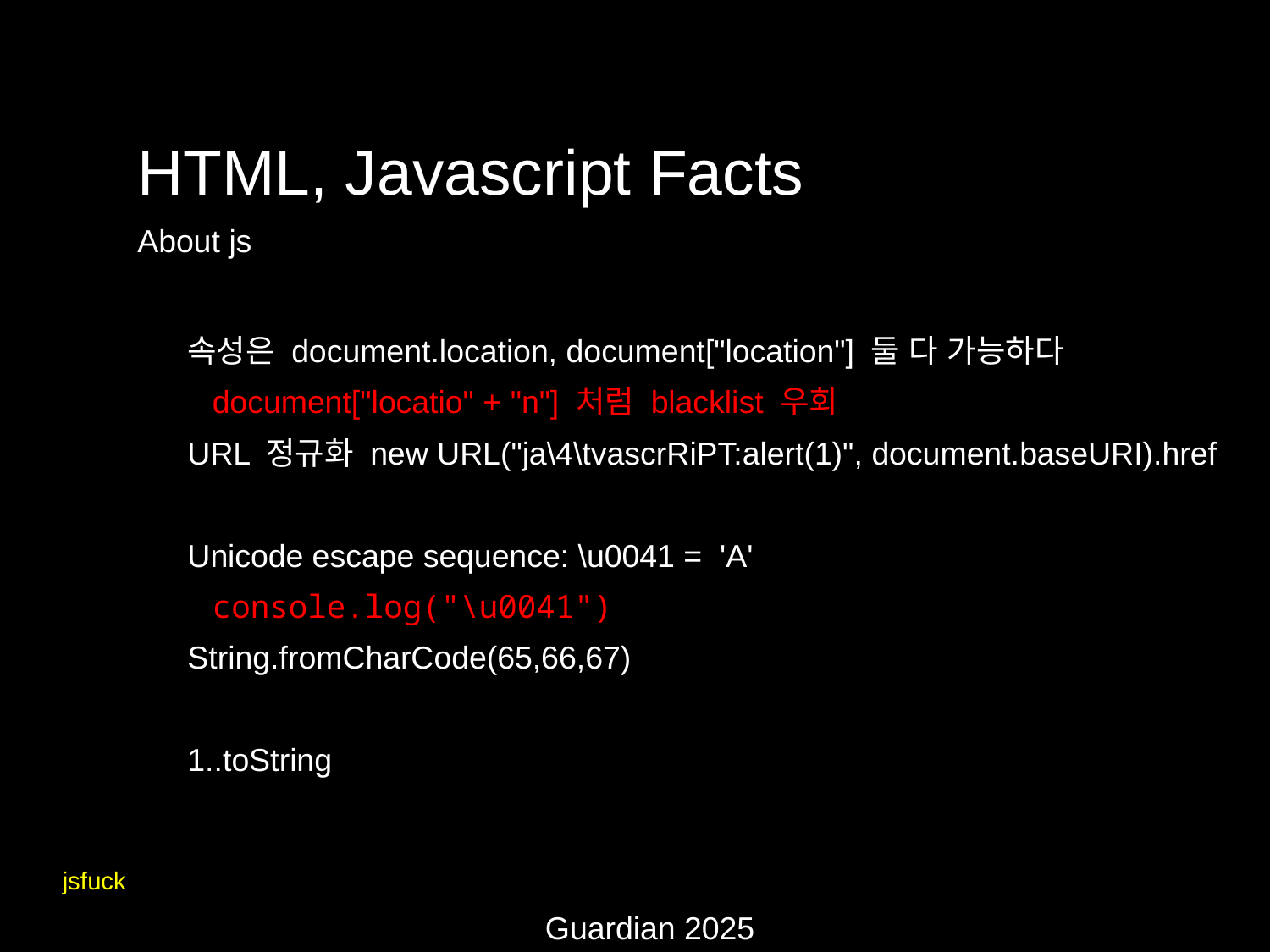

HTML, Javascript Facts
About js
속성은 document.location, document["location"] 둘 다 가능하다
document["locatio" + "n"] 처럼 blacklist 우회
URL 정규화 new URL("ja\4\tvascrRiPT:alert(1)", document.baseURI).href
Unicode escape sequence: \u0041 =  'A'
console.log("\u0041")
String.fromCharCode(65,66,67)
1..toString
jsfuck